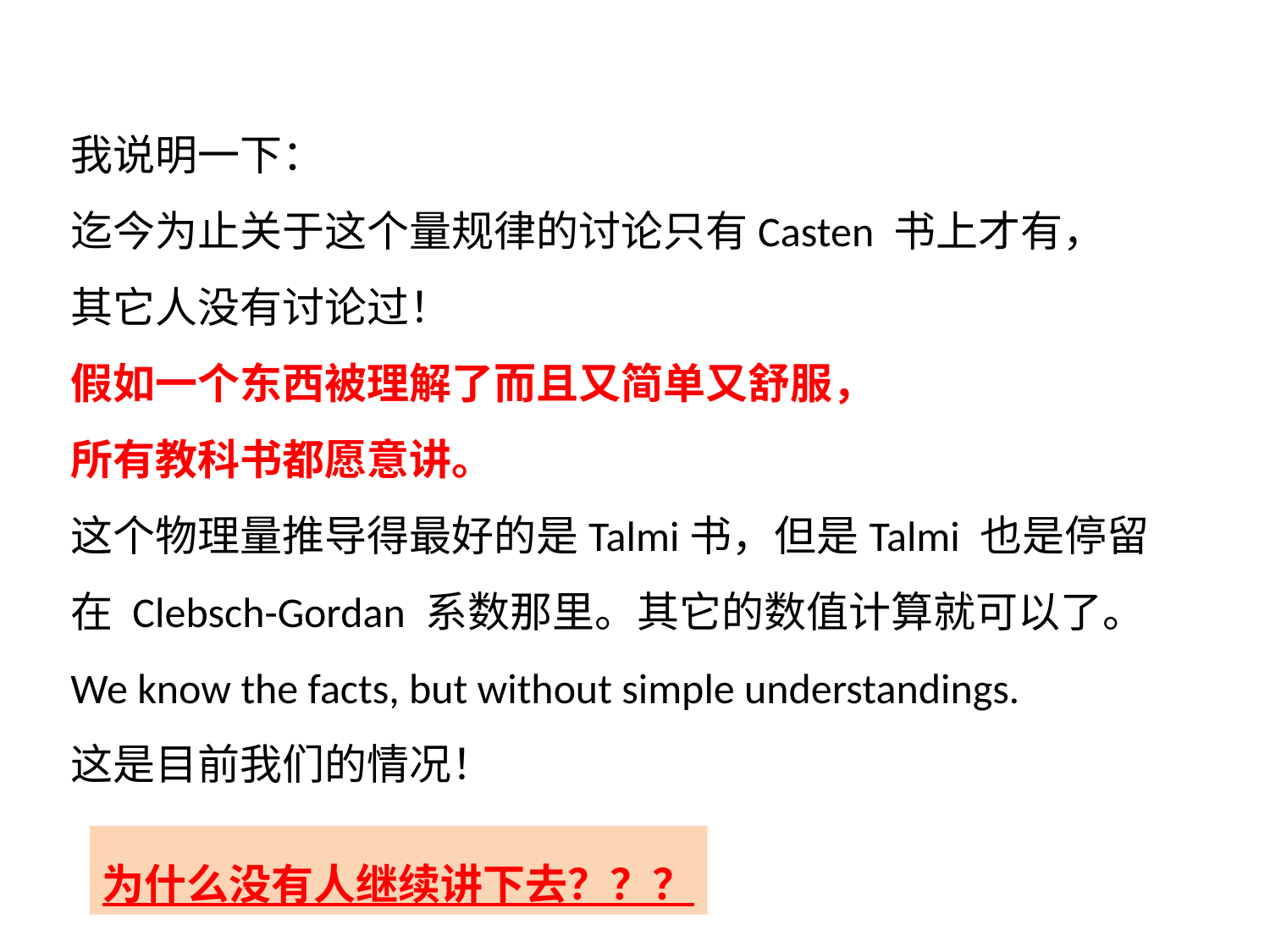

我说明一下：
迄今为止关于这个量规律的讨论只有Casten 书上才有，
其它人没有讨论过！
假如一个东西被理解了而且又简单又舒服，
所有教科书都愿意讲。
这个物理量推导得最好的是Talmi书，但是Talmi 也是停留
在 Clebsch-Gordan 系数那里。其它的数值计算就可以了。
We know the facts, but without simple understandings.
这是目前我们的情况！
为什么没有人继续讲下去？？？